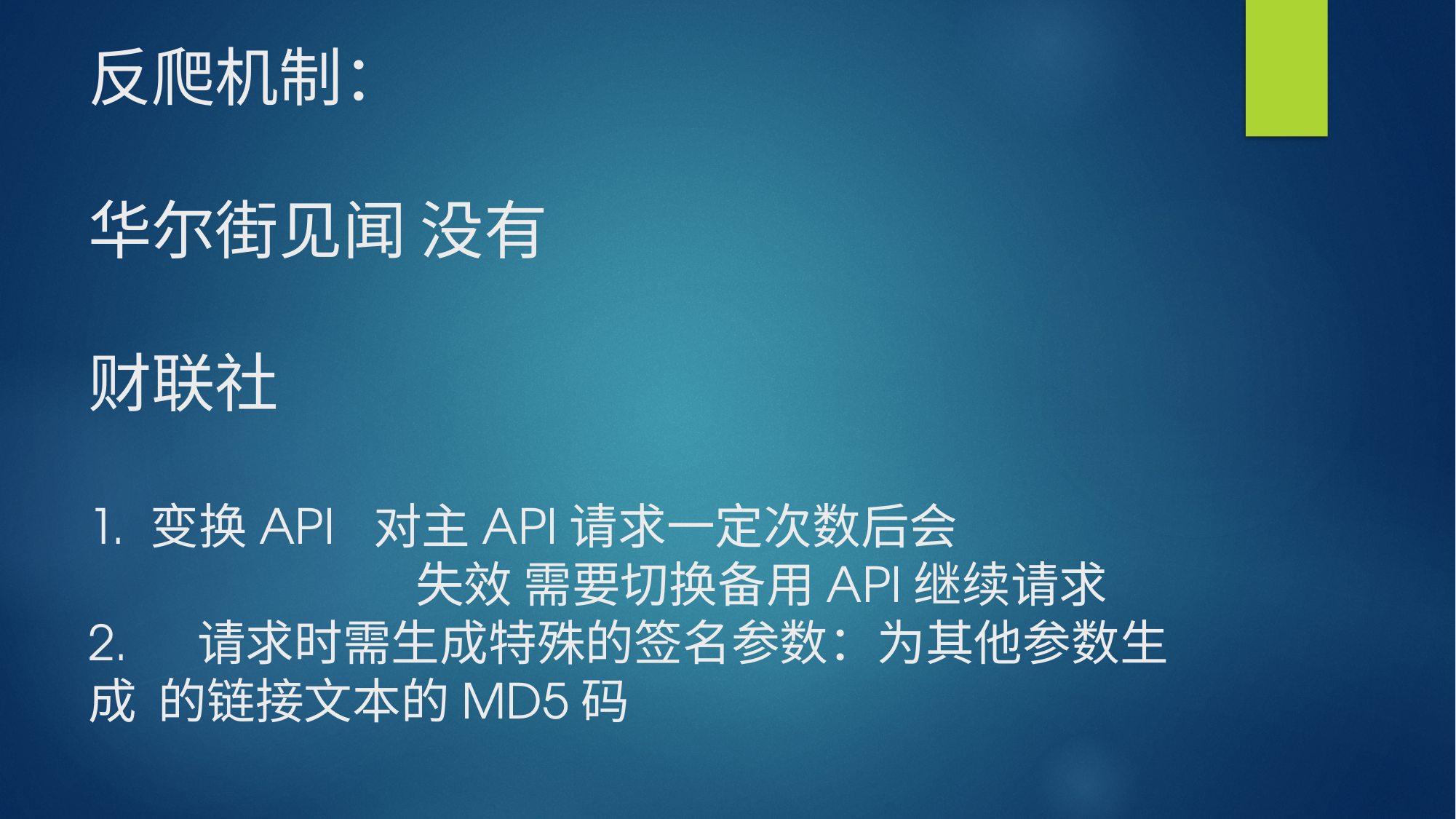

# 反爬机制： 华尔街见闻 没有 财联社 1. 变换API  对主API请求一定次数后会						失效 需要切换备用API继续请求 2. 	请求时需生成特殊的签名参数：为其他参数生成  的链接文本的MD5码